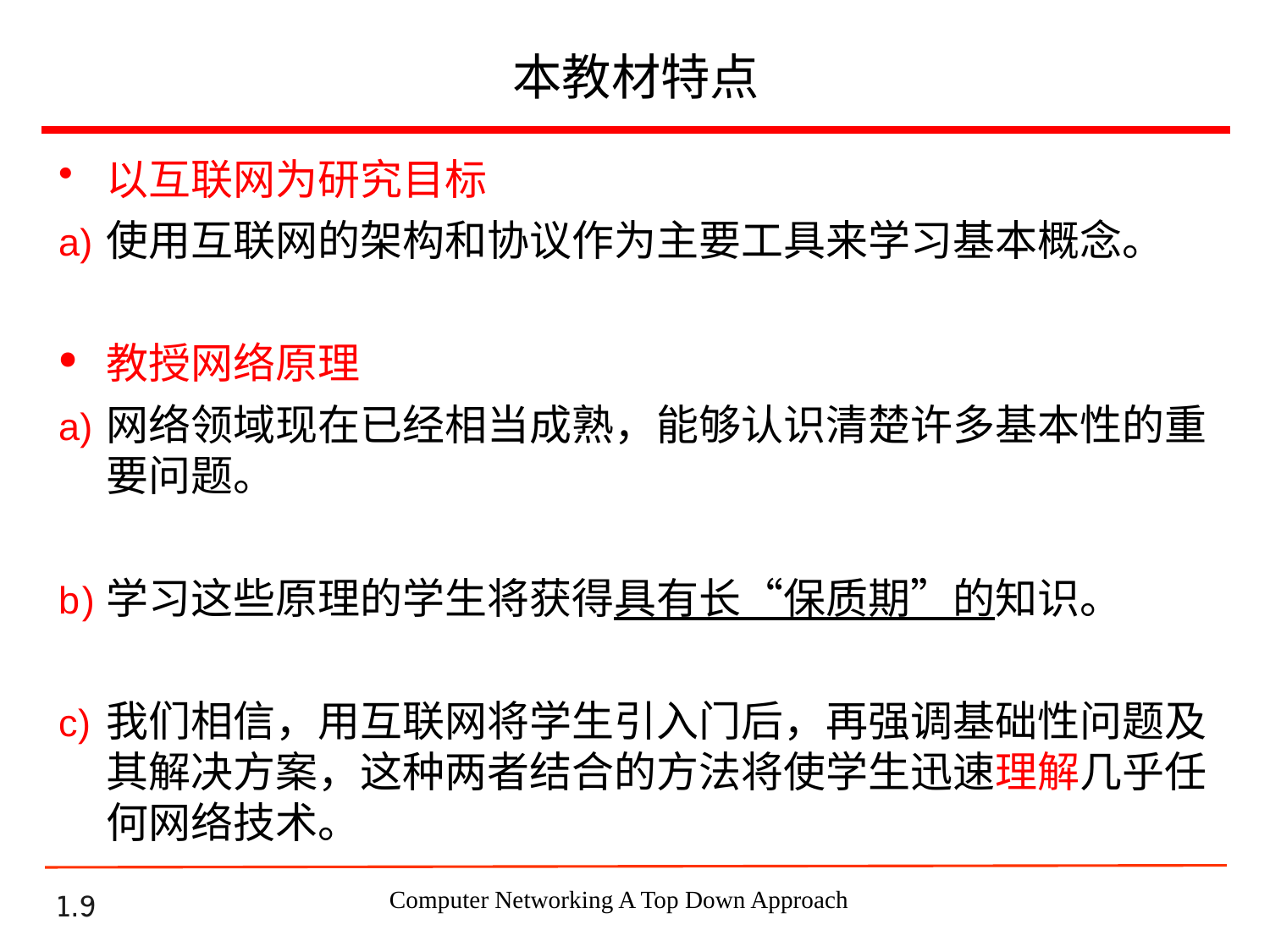

# 本教材特点
以互联网为研究目标
使用互联网的架构和协议作为主要工具来学习基本概念。

教授网络原理
网络领域现在已经相当成熟，能够认识清楚许多基本性的重要问题。

学习这些原理的学生将获得具有长“保质期”的知识。

我们相信，用互联网将学生引入门后，再强调基础性问题及其解决方案，这种两者结合的方法将使学生迅速理解几乎任何网络技术。